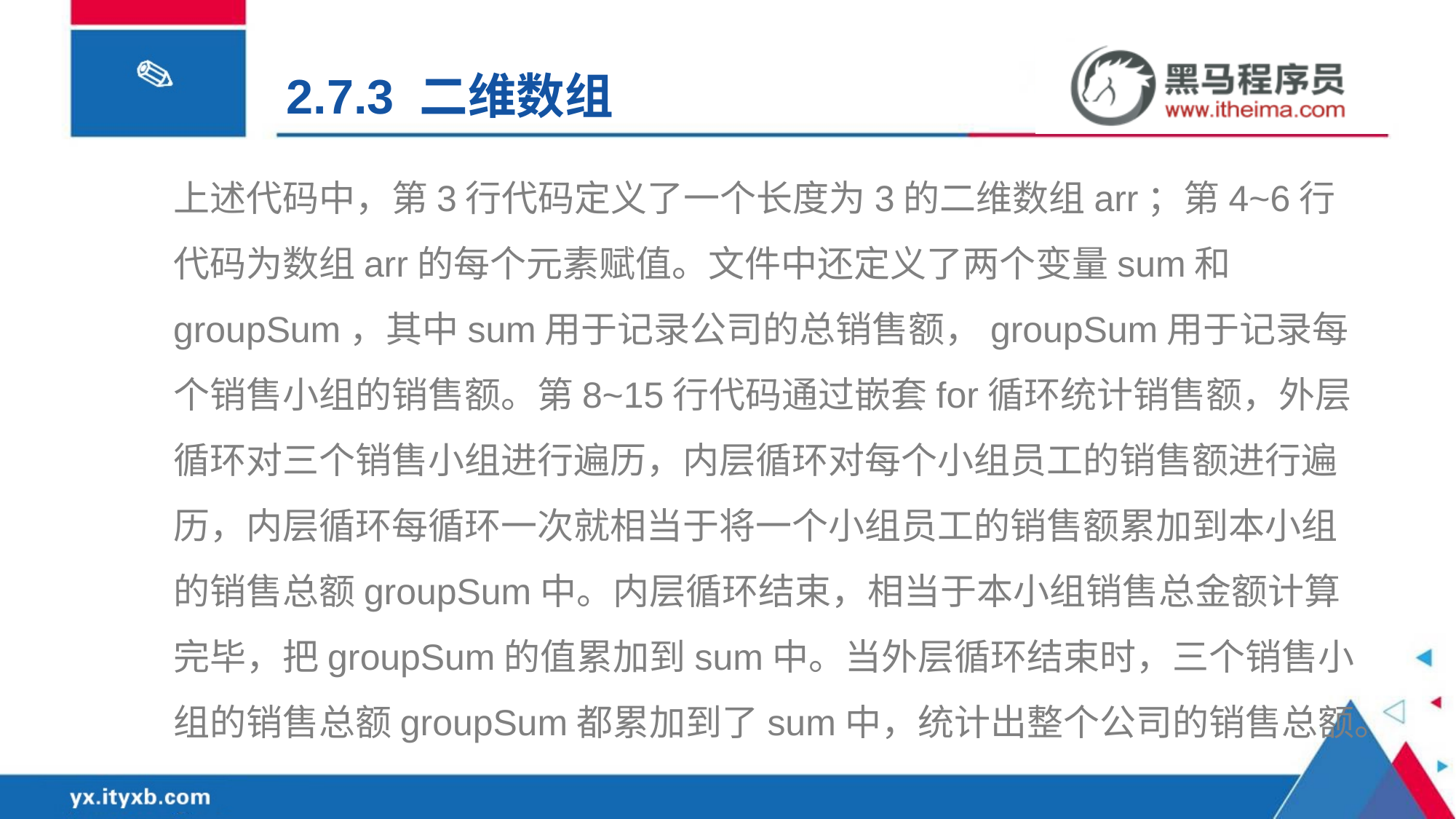

2.7.3 二维数组

上述代码中，第3行代码定义了一个长度为3的二维数组arr；第4~6行代码为数组arr的每个元素赋值。文件中还定义了两个变量sum和groupSum，其中sum用于记录公司的总销售额，groupSum用于记录每个销售小组的销售额。第8~15行代码通过嵌套for循环统计销售额，外层循环对三个销售小组进行遍历，内层循环对每个小组员工的销售额进行遍历，内层循环每循环一次就相当于将一个小组员工的销售额累加到本小组的销售总额groupSum中。内层循环结束，相当于本小组销售总金额计算完毕，把groupSum的值累加到sum中。当外层循环结束时，三个销售小组的销售总额groupSum都累加到了sum中，统计出整个公司的销售总额。